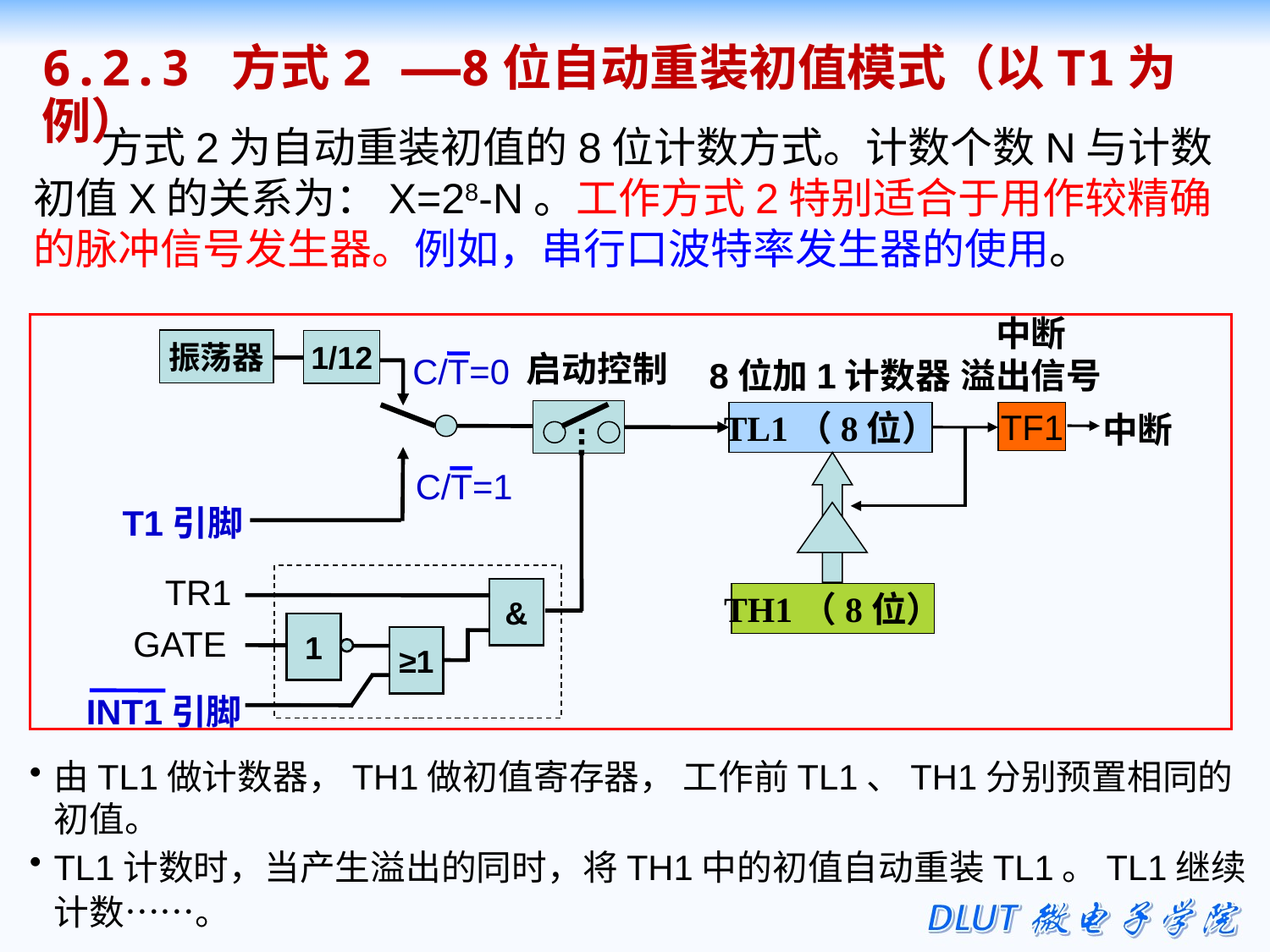

6.2.3 方式2 ——8位自动重装初值模式（以T1为例）
      方式2为自动重装初值的8位计数方式。计数个数N与计数初值X的关系为：X=28-N。工作方式2特别适合于用作较精确的脉冲信号发生器。例如，串行口波特率发生器的使用。

中断
溢出信号
振荡器
1/12
启动控制
C/T=0
8位加1计数器

TL1（8位）
TF1

中断

C/T=1

T1引脚

TR1

&
TH1（8位）

1

GATE
≥1

INT1引脚

由TL1做计数器，TH1做初值寄存器， 工作前TL1、TH1分别预置相同的初值。
TL1计数时，当产生溢出的同时，将TH1中的初值自动重装TL1。TL1继续计数……。